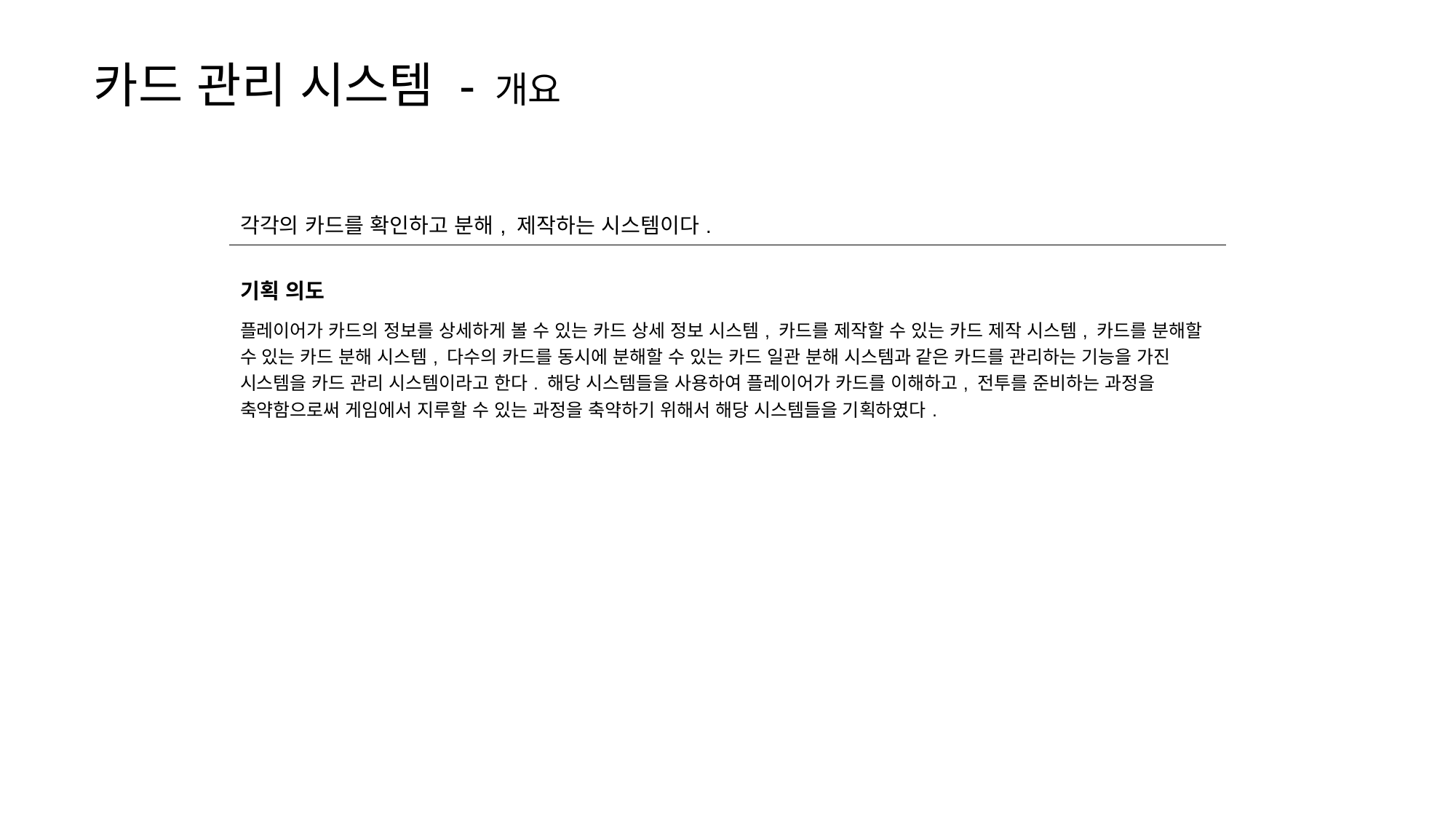

카드 관리 시스템 - 개요
| 각각의 카드를 확인하고 분해, 제작하는 시스템이다. |
| --- |
| 기획 의도 |
| 플레이어가 카드의 정보를 상세하게 볼 수 있는 카드 상세 정보 시스템, 카드를 제작할 수 있는 카드 제작 시스템, 카드를 분해할 수 있는 카드 분해 시스템, 다수의 카드를 동시에 분해할 수 있는 카드 일관 분해 시스템과 같은 카드를 관리하는 기능을 가진 시스템을 카드 관리 시스템이라고 한다. 해당 시스템들을 사용하여 플레이어가 카드를 이해하고, 전투를 준비하는 과정을 축약함으로써 게임에서 지루할 수 있는 과정을 축약하기 위해서 해당 시스템들을 기획하였다. |